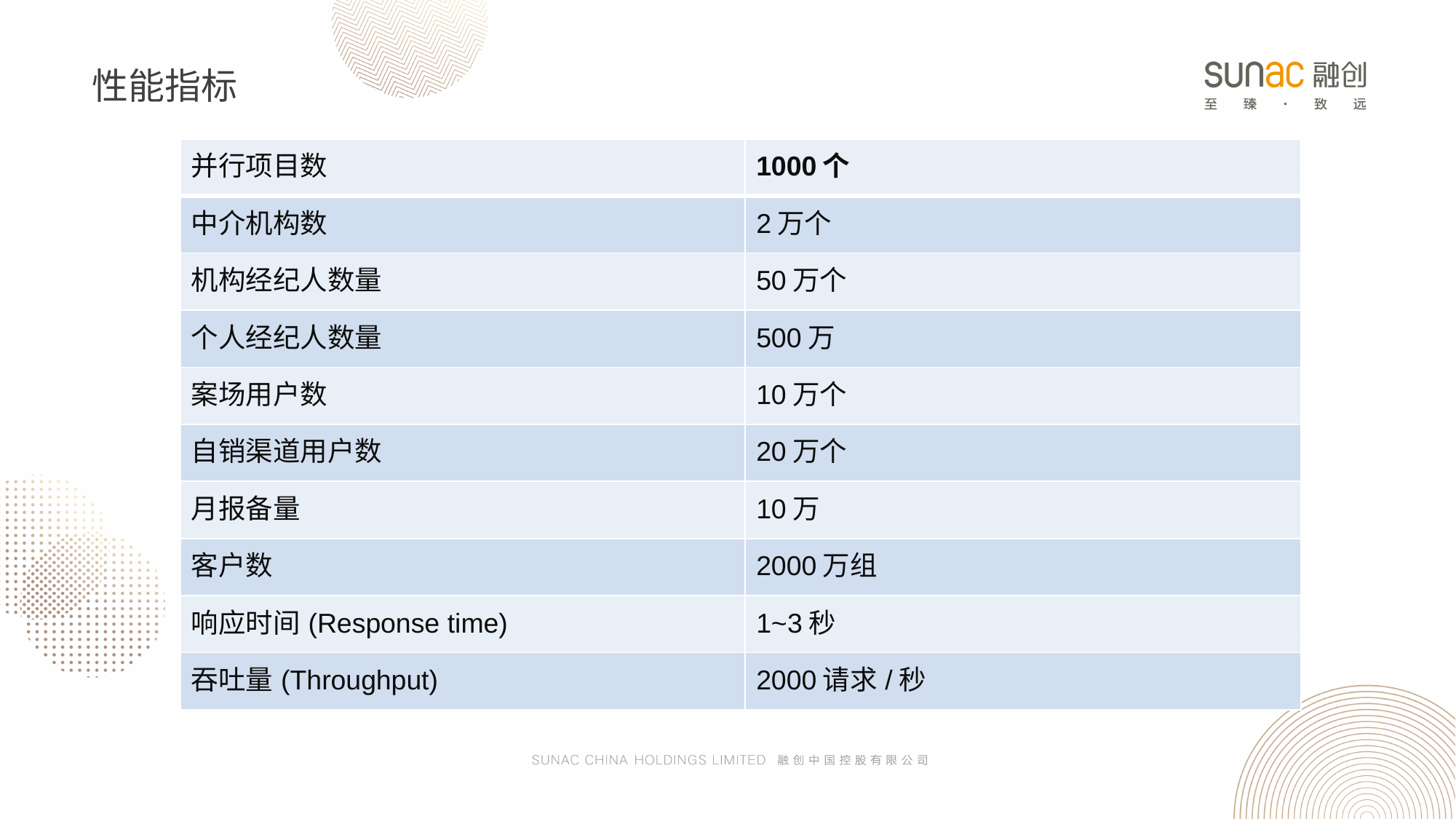

性能指标
| 并行项目数 | 1000个 |
| --- | --- |
| 中介机构数 | 2万个 |
| 机构经纪人数量 | 50万个 |
| 个人经纪人数量 | 500万 |
| 案场用户数 | 10万个 |
| 自销渠道用户数 | 20万个 |
| 月报备量 | 10万 |
| 客户数 | 2000万组 |
| 响应时间(Response time) | 1~3秒 |
| 吞吐量(Throughput) | 2000请求/秒 |